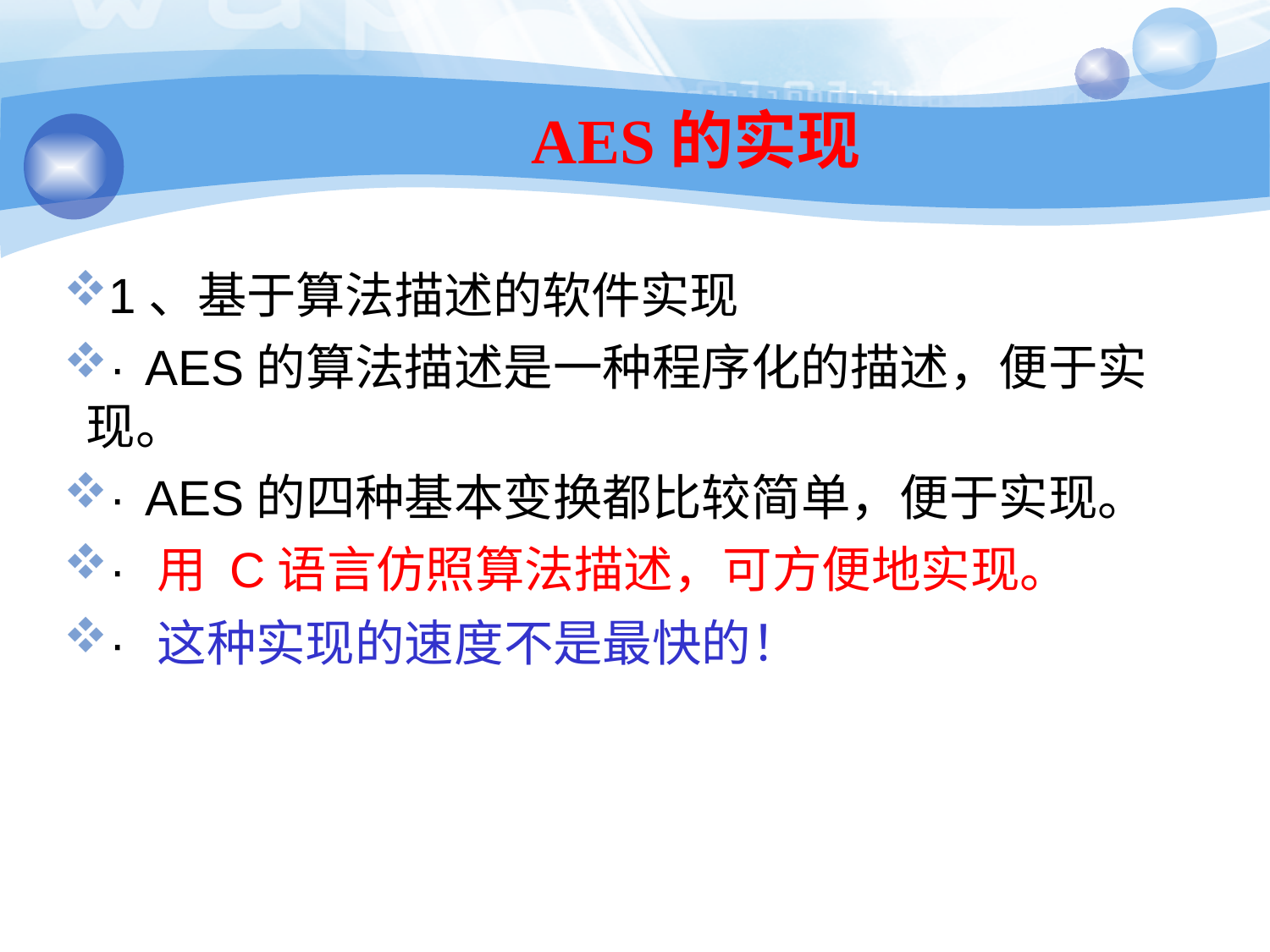

174
# AES的实现
1、基于算法描述的软件实现
· AES的算法描述是一种程序化的描述，便于实现。
· AES的四种基本变换都比较简单，便于实现。
· 用 C语言仿照算法描述，可方便地实现。
· 这种实现的速度不是最快的！